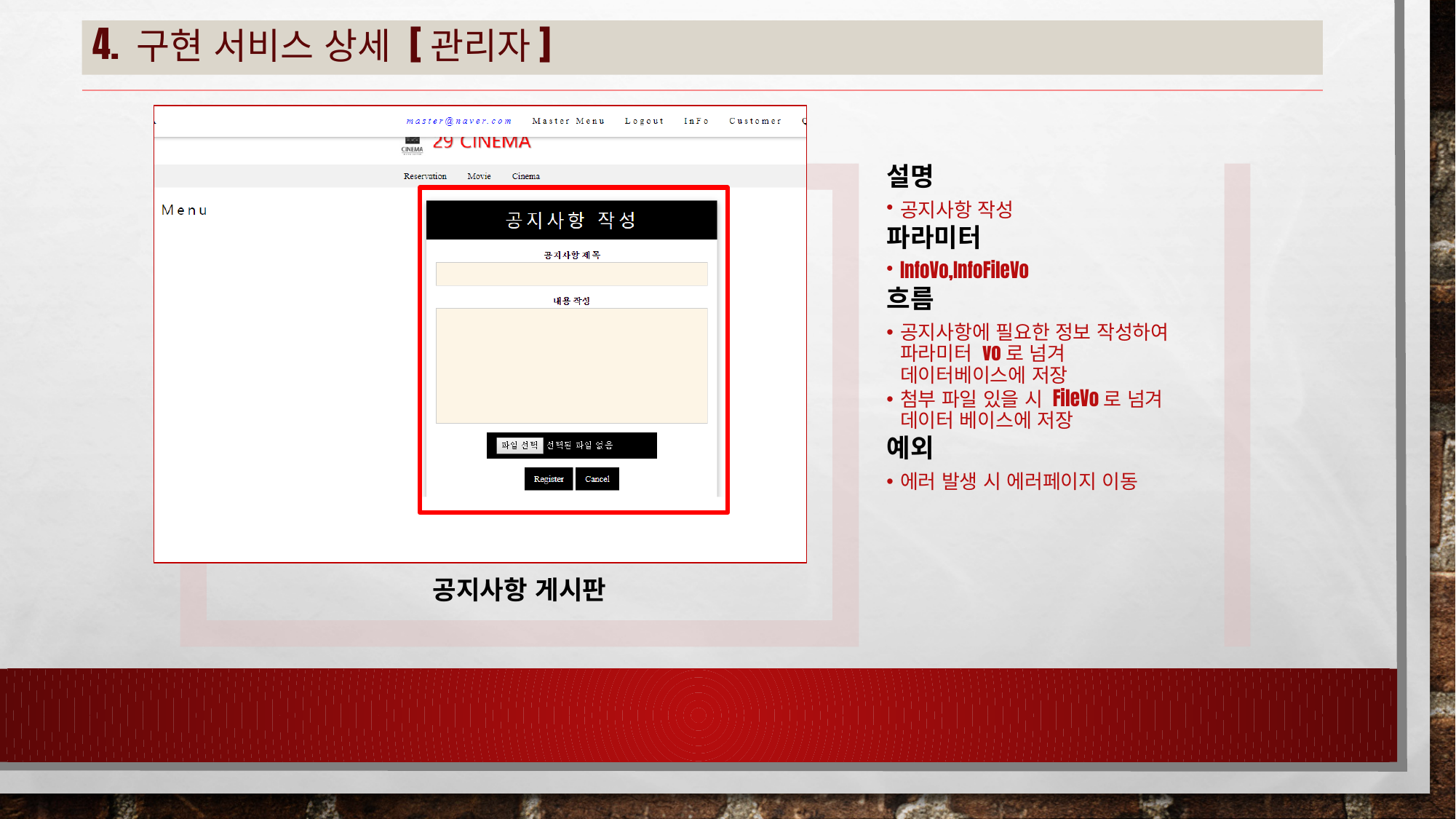

# 4. 구현 서비스 상세 [관리자]
공지사항 게시판
설명
공지사항 작성
파라미터
InfoVo,InfoFileVo
흐름
공지사항에 필요한 정보 작성하여 파라미터 vo로 넘겨 데이터베이스에 저장
첨부 파일 있을 시 FileVo로 넘겨 데이터 베이스에 저장
예외
에러 발생 시 에러페이지 이동